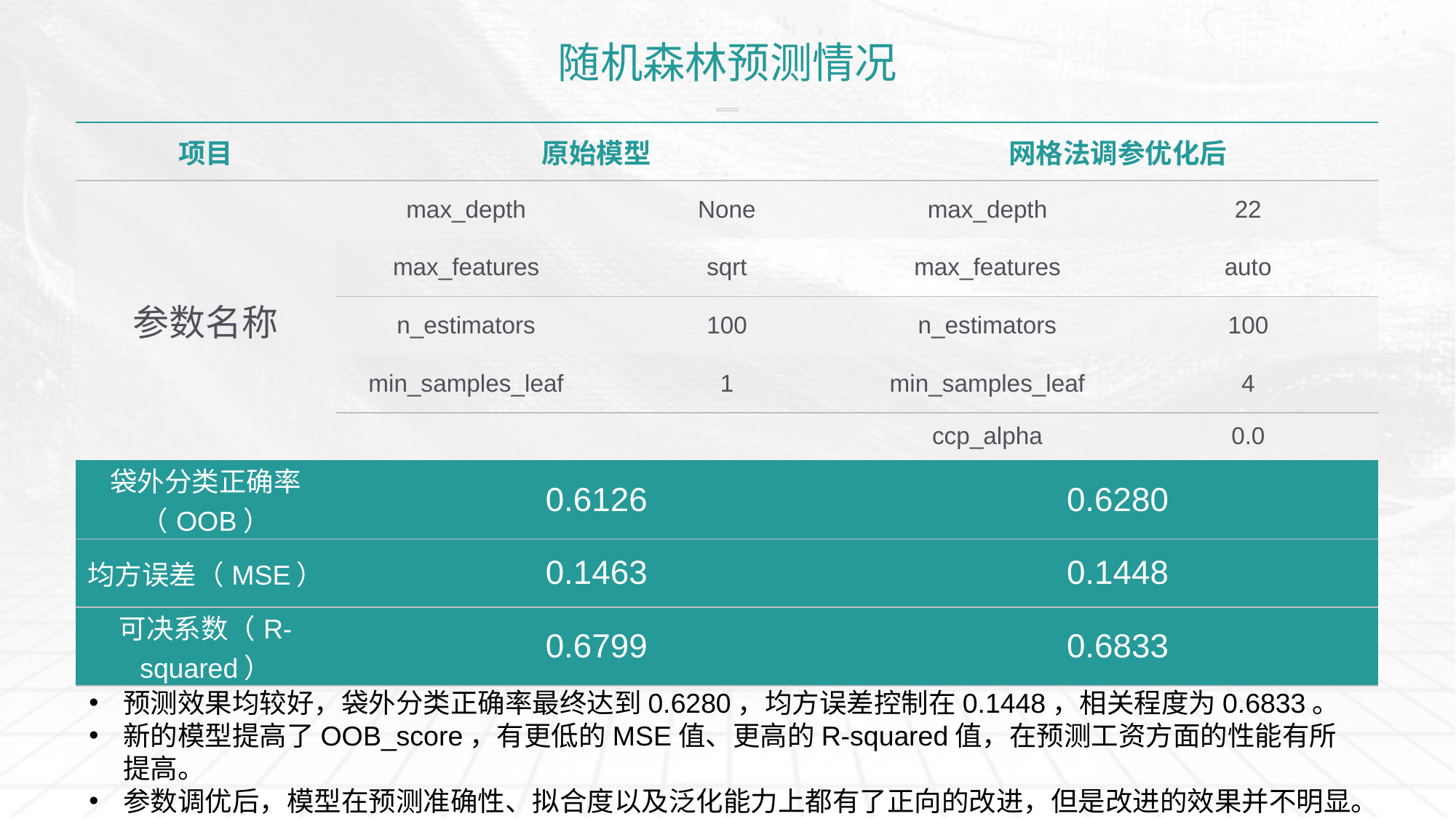

# 随机森林预测情况
| 项目 | 原始模型 |  | 网格法调参优化后 |  |
| --- | --- | --- | --- | --- |
| 参数名称 | max\_depth | None | max\_depth | 22 |
|  | max\_features | sqrt | max\_features | auto |
|  | n\_estimators | 100 | n\_estimators | 100 |
|  | min\_samples\_leaf | 1 | min\_samples\_leaf | 4 |
|  |  |  | ccp\_alpha | 0.0 |
| 袋外分类正确率（OOB） | 0.6126 |  | 0.6280 |  |
| 均方误差（MSE） | 0.1463 |  | 0.1448 |  |
| 可决系数（R-squared） | 0.6799 |  | 0.6833 |  |
预测效果均较好，袋外分类正确率最终达到0.6280，均方误差控制在0.1448，相关程度为0.6833。
新的模型提高了OOB_score，有更低的MSE值、更高的R-squared值，在预测工资方面的性能有所提高。
参数调优后，模型在预测准确性、拟合度以及泛化能力上都有了正向的改进，但是改进的效果并不明显。